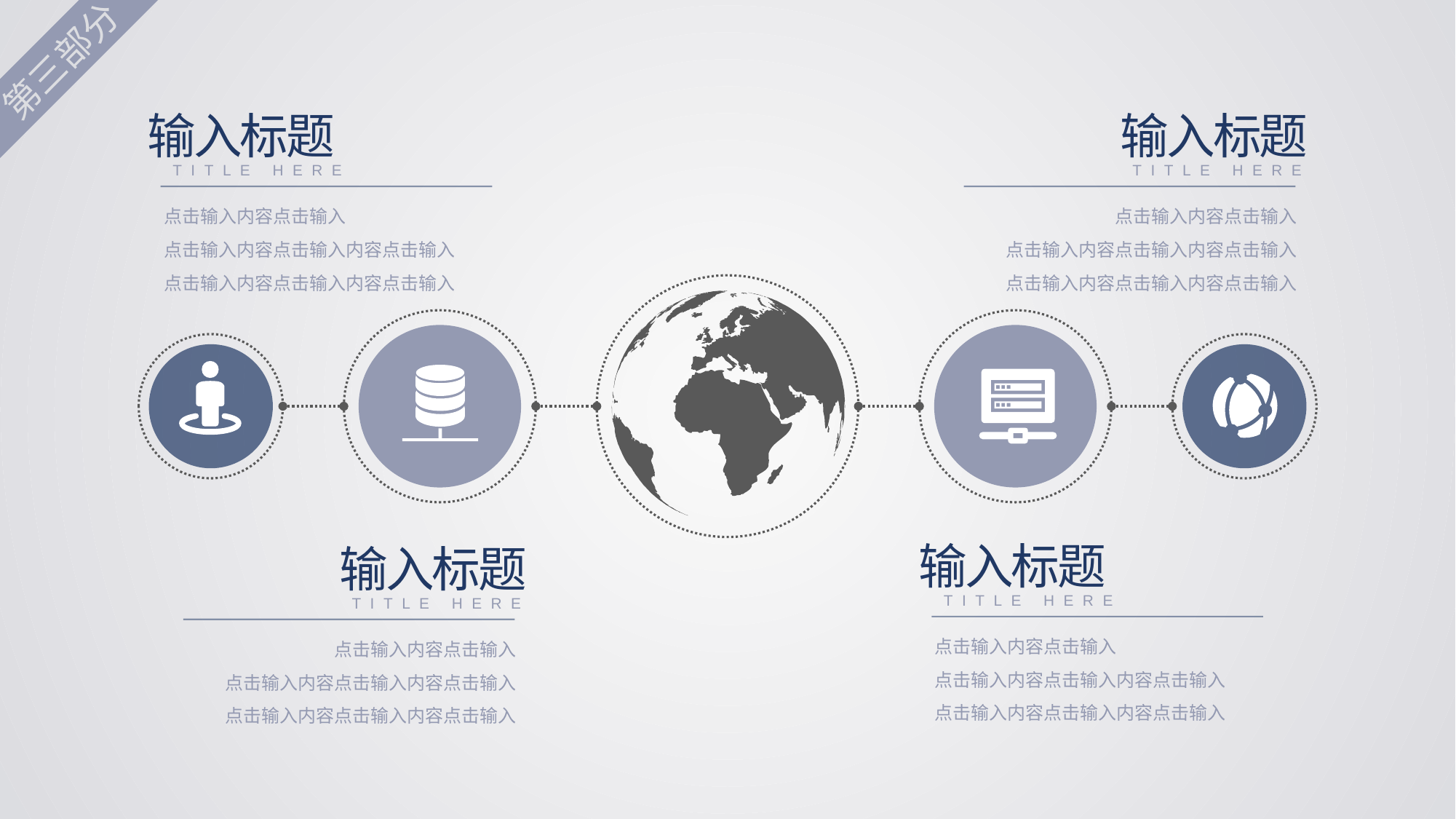

第三部分
输入标题
TITLE HERE
点击输入内容点击输入
点击输入内容点击输入内容点击输入
点击输入内容点击输入内容点击输入
输入标题
TITLE HERE
点击输入内容点击输入
点击输入内容点击输入内容点击输入
点击输入内容点击输入内容点击输入

输入标题
TITLE HERE
点击输入内容点击输入
点击输入内容点击输入内容点击输入
点击输入内容点击输入内容点击输入
输入标题
TITLE HERE
点击输入内容点击输入
点击输入内容点击输入内容点击输入
点击输入内容点击输入内容点击输入